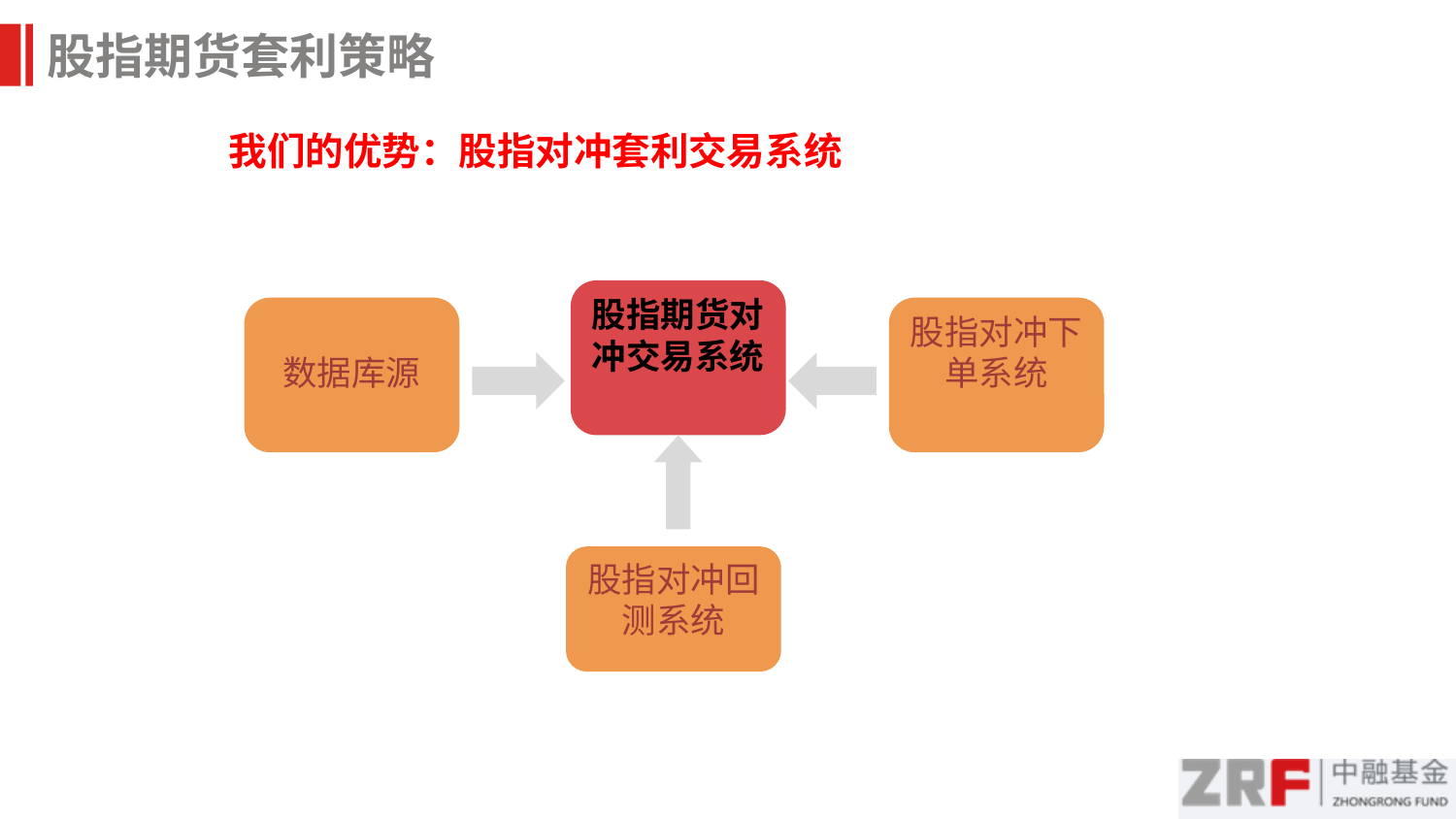

股指期货套利策略

        我们的优势：股指对冲套利交易系统

股指期货对冲交易系统

数据库源
股指对冲下单系统

股指对冲回测系统